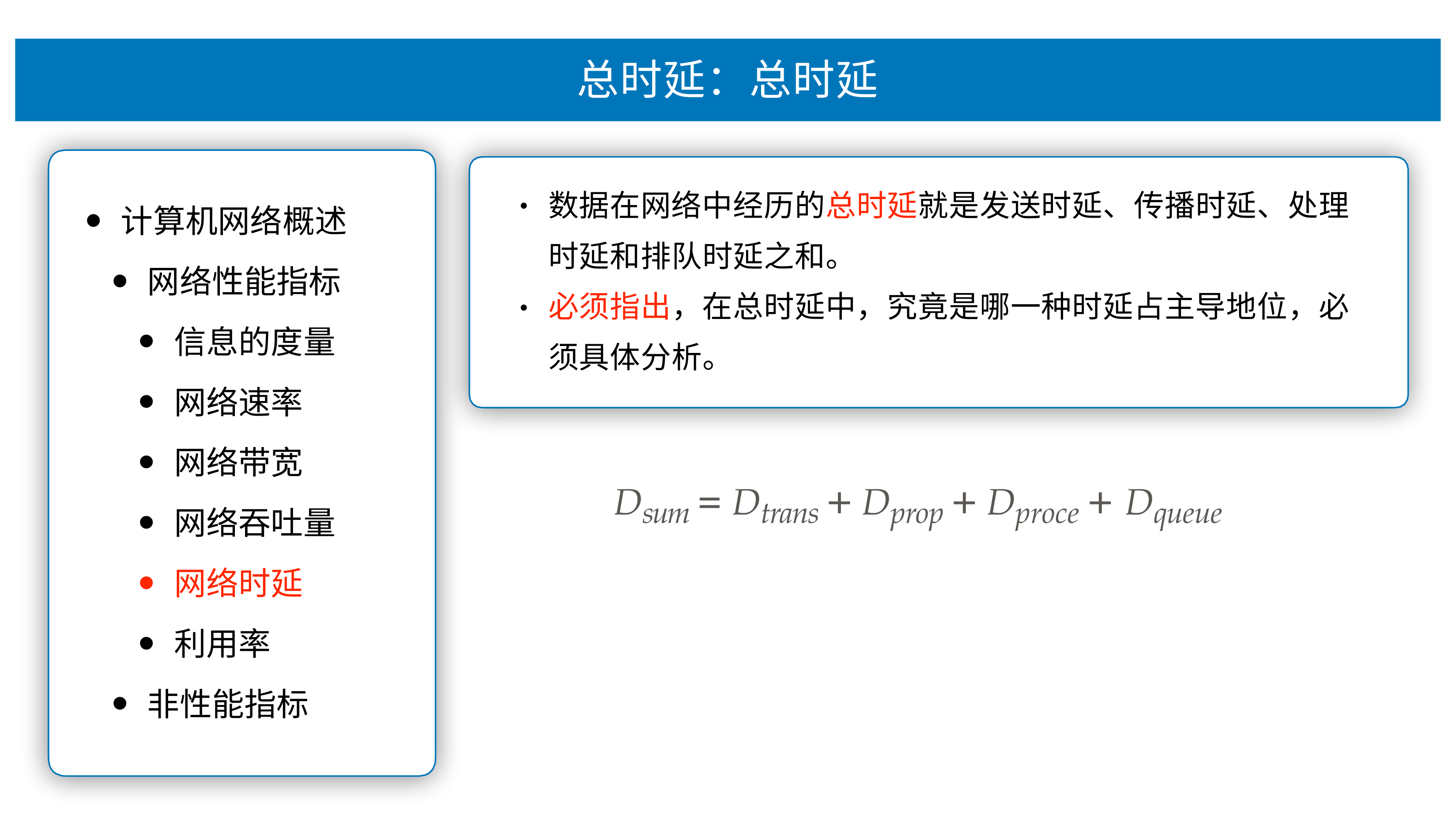

# 总时延：总时延

数据在⽹络中经历的总时延就是发送时延、传播时延、处理 时延和排队时延之和。
必须指出，在总时延中，究竟是哪⼀种时延占主导地位，必 须具体分析。
•
计算机⽹络概述
⽹络性能指标
信息的度量
⽹络速率
⽹络带宽
⽹络吞吐量
⽹络时延
利⽤率
⾮性能指标
•
Dsum = Dtrans + Dprop + Dproce + Dqueue